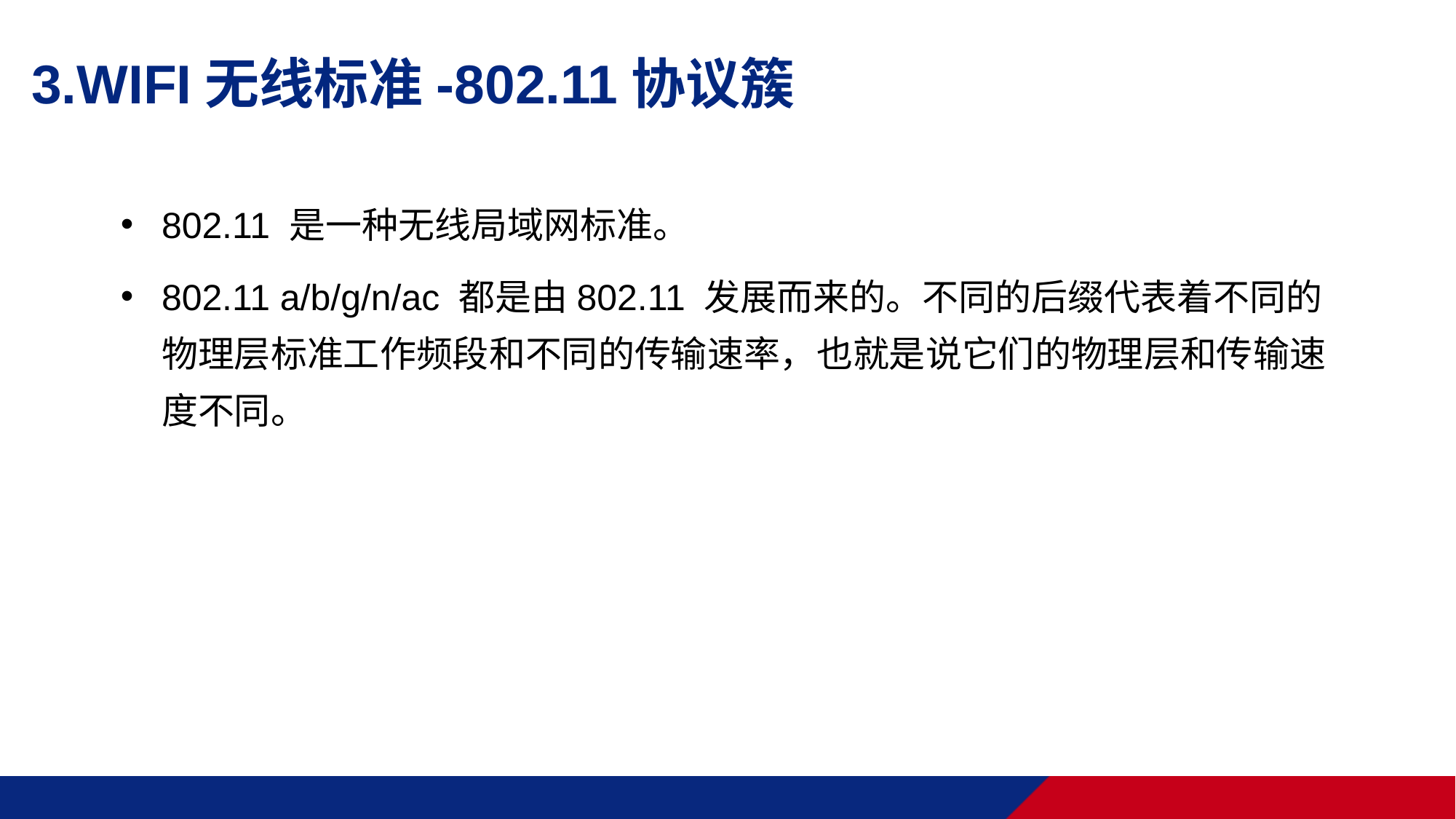

3.WIFI无线标准-802.11协议簇
802.11 是一种无线局域网标准。
802.11 a/b/g/n/ac 都是由802.11 发展而来的。不同的后缀代表着不同的物理层标准工作频段和不同的传输速率，也就是说它们的物理层和传输速度不同。